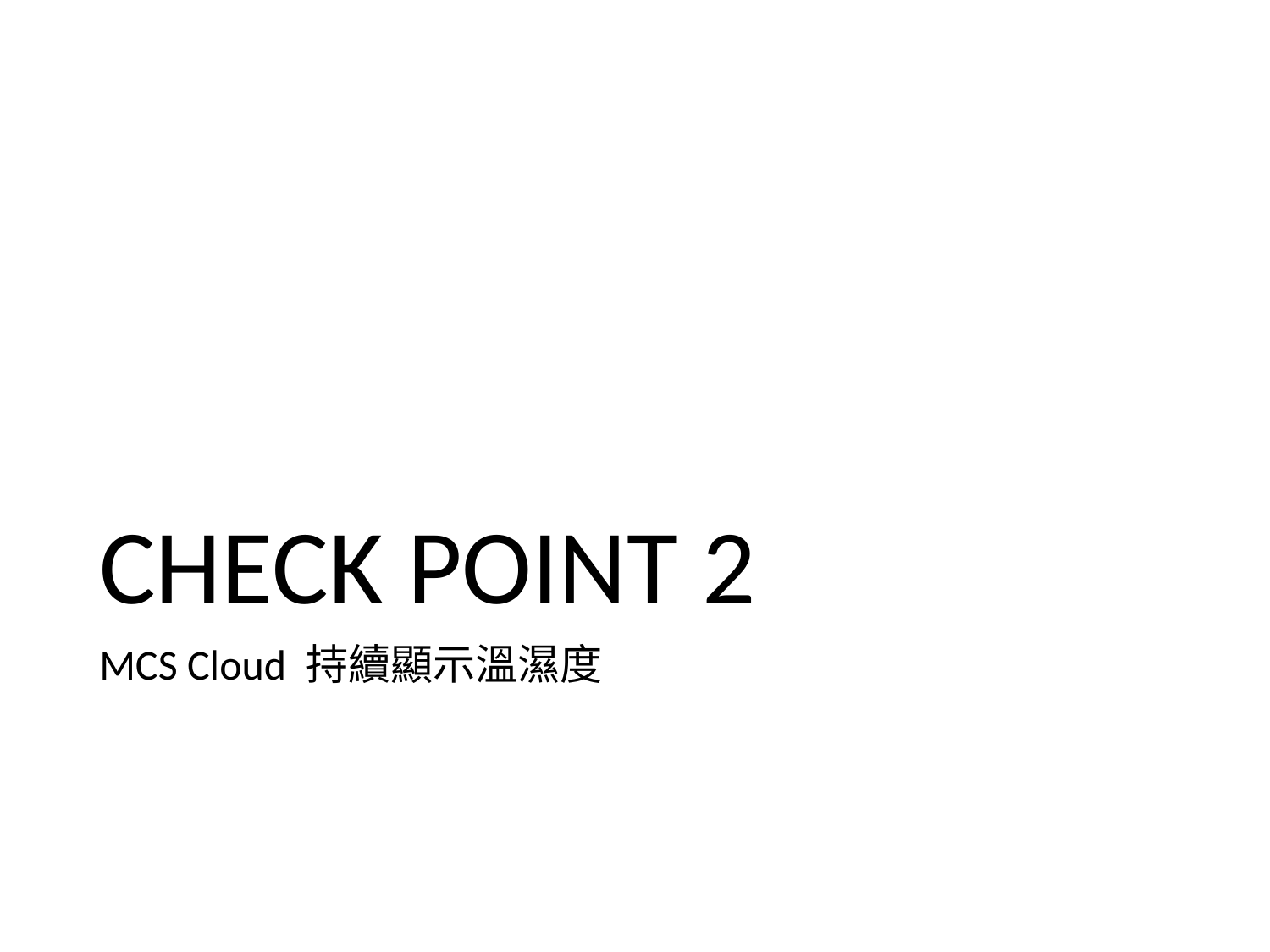

# CHECK POINT 2
MCS Cloud 持續顯示溫濕度